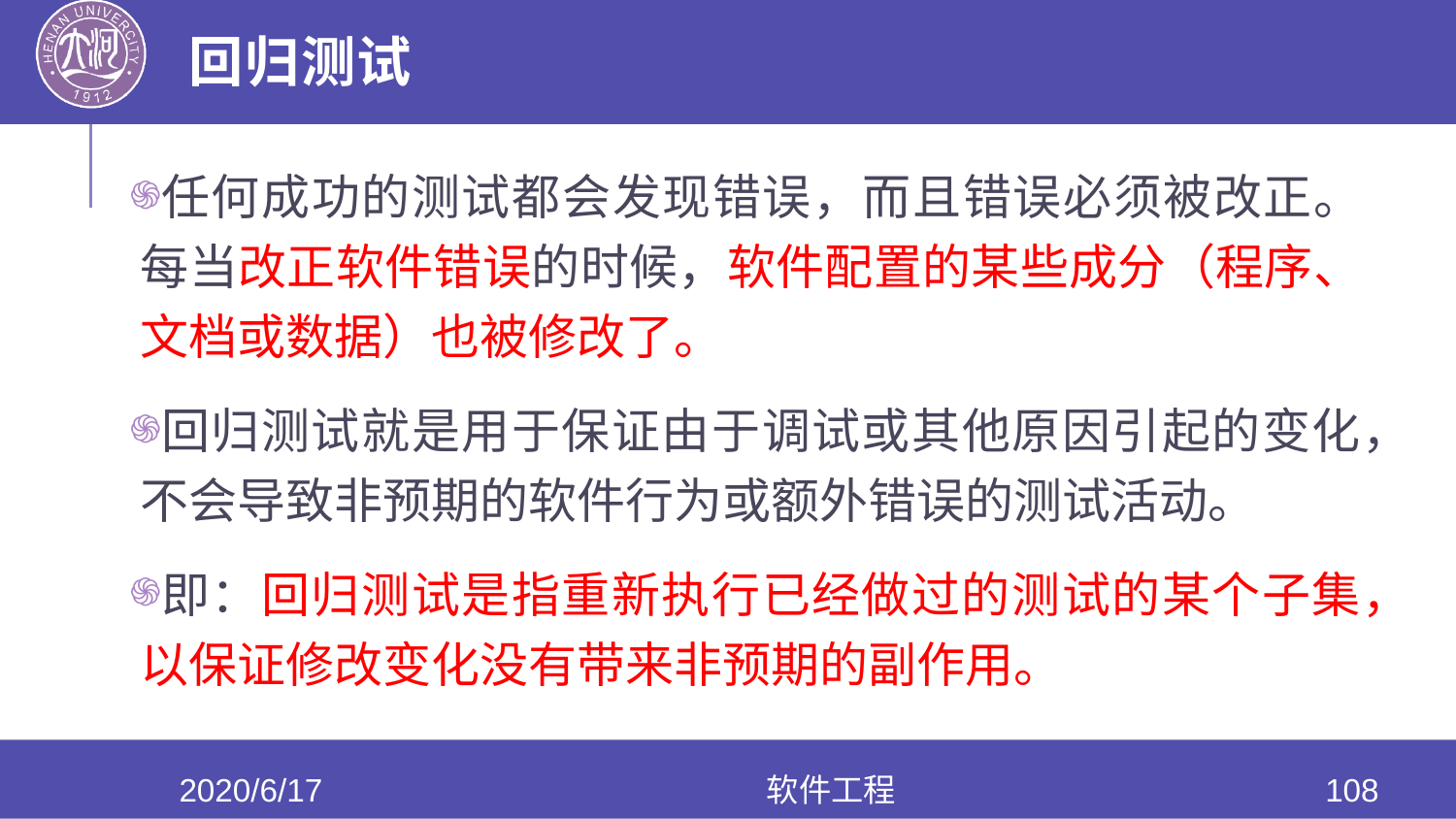

# 回归测试
任何成功的测试都会发现错误，而且错误必须被改正。每当改正软件错误的时候，软件配置的某些成分（程序、文档或数据）也被修改了。
回归测试就是用于保证由于调试或其他原因引起的变化，不会导致非预期的软件行为或额外错误的测试活动。
即：回归测试是指重新执行已经做过的测试的某个子集，以保证修改变化没有带来非预期的副作用。
2020/6/17
软件工程
108